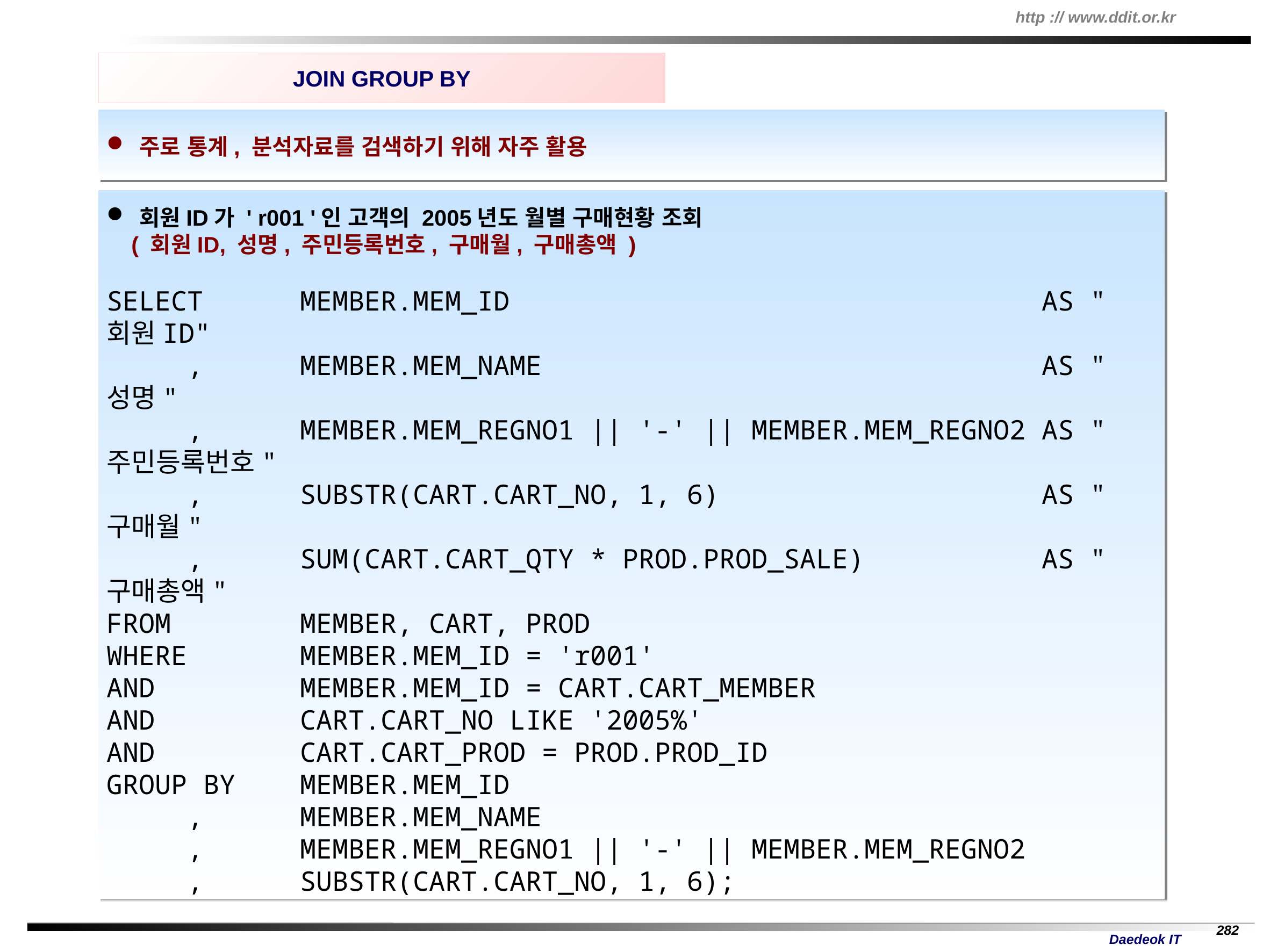

JOIN GROUP BY
 주로 통계, 분석자료를 검색하기 위해 자주 활용
 회원ID가 ' r001 '인 고객의 2005년도 월별 구매현황 조회
    ( 회원ID, 성명, 주민등록번호, 구매월, 구매총액 )

SELECT      MEMBER.MEM_ID                                 AS "회원ID"
     ,      MEMBER.MEM_NAME                               AS "성명"
     ,      MEMBER.MEM_REGNO1 || '-' || MEMBER.MEM_REGNO2 AS "주민등록번호"
     ,      SUBSTR(CART.CART_NO, 1, 6)                    AS "구매월"
     ,      SUM(CART.CART_QTY * PROD.PROD_SALE)           AS "구매총액"
FROM        MEMBER, CART, PROD
WHERE       MEMBER.MEM_ID = 'r001'
AND         MEMBER.MEM_ID = CART.CART_MEMBER
AND         CART.CART_NO LIKE '2005%'
AND         CART.CART_PROD = PROD.PROD_ID
GROUP BY    MEMBER.MEM_ID
     ,      MEMBER.MEM_NAME
     ,      MEMBER.MEM_REGNO1 || '-' || MEMBER.MEM_REGNO2
     ,      SUBSTR(CART.CART_NO, 1, 6);